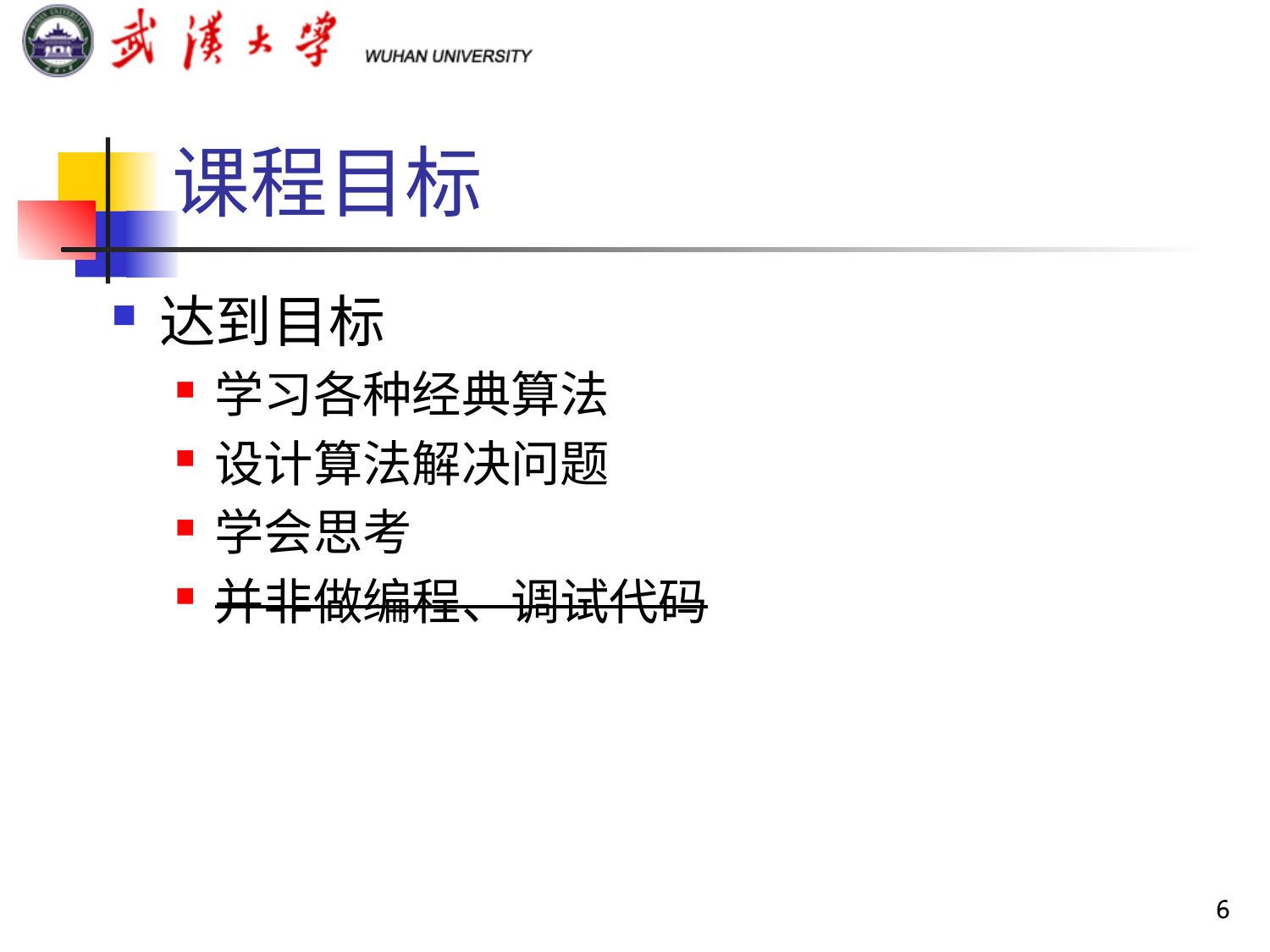

课程目标
达到目标
学习各种经典算法
设计算法解决问题
学会思考
并非做编程、调试代码

6